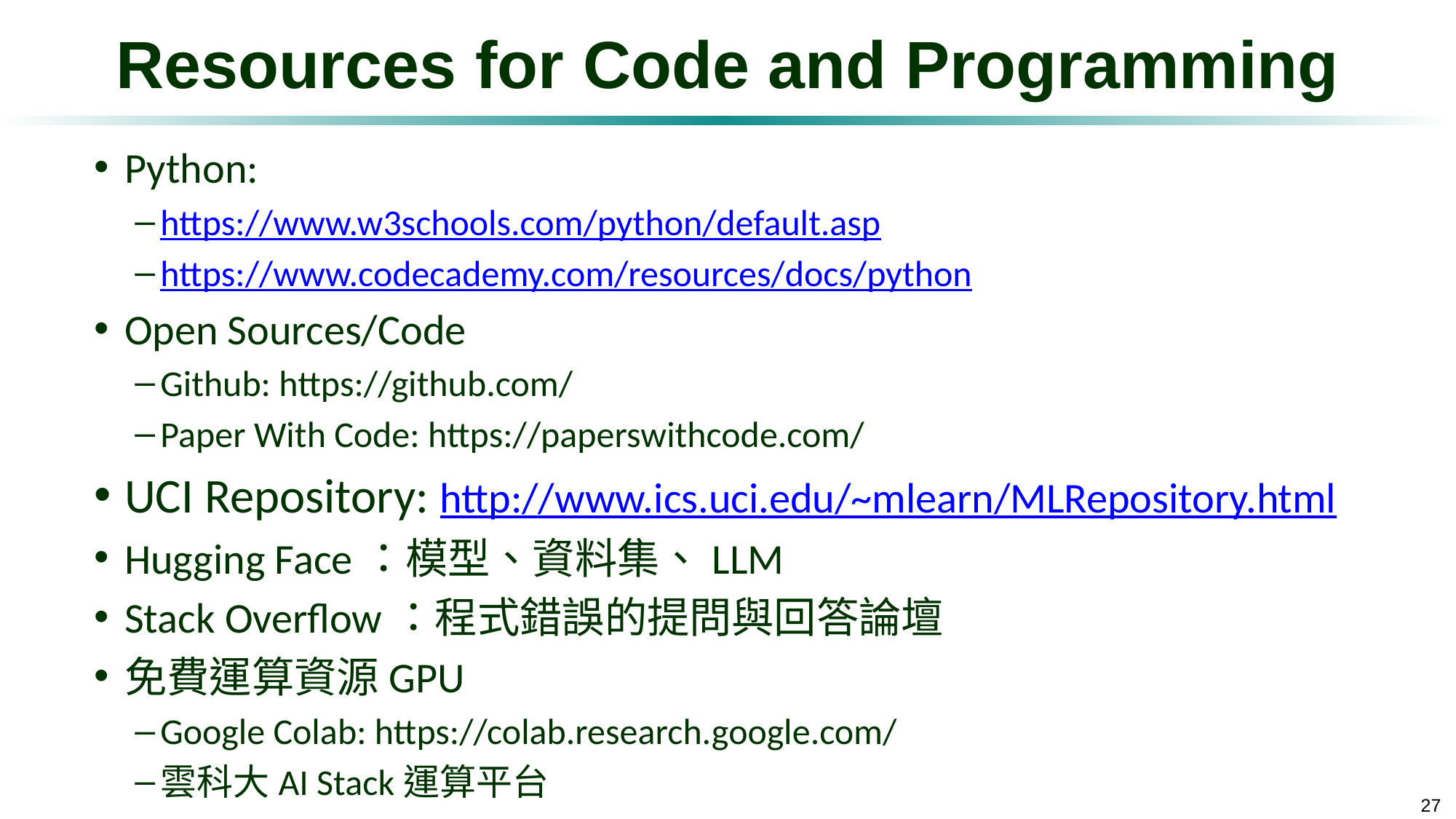

# Resources for Code and Programming
Python:
https://www.w3schools.com/python/default.asp
https://www.codecademy.com/resources/docs/python
Open Sources/Code
Github: https://github.com/
Paper With Code: https://paperswithcode.com/
UCI Repository: http://www.ics.uci.edu/~mlearn/MLRepository.html
Hugging Face：模型、資料集、LLM
Stack Overflow：程式錯誤的提問與回答論壇
免費運算資源GPU
Google Colab: https://colab.research.google.com/
雲科大AI Stack運算平台
27